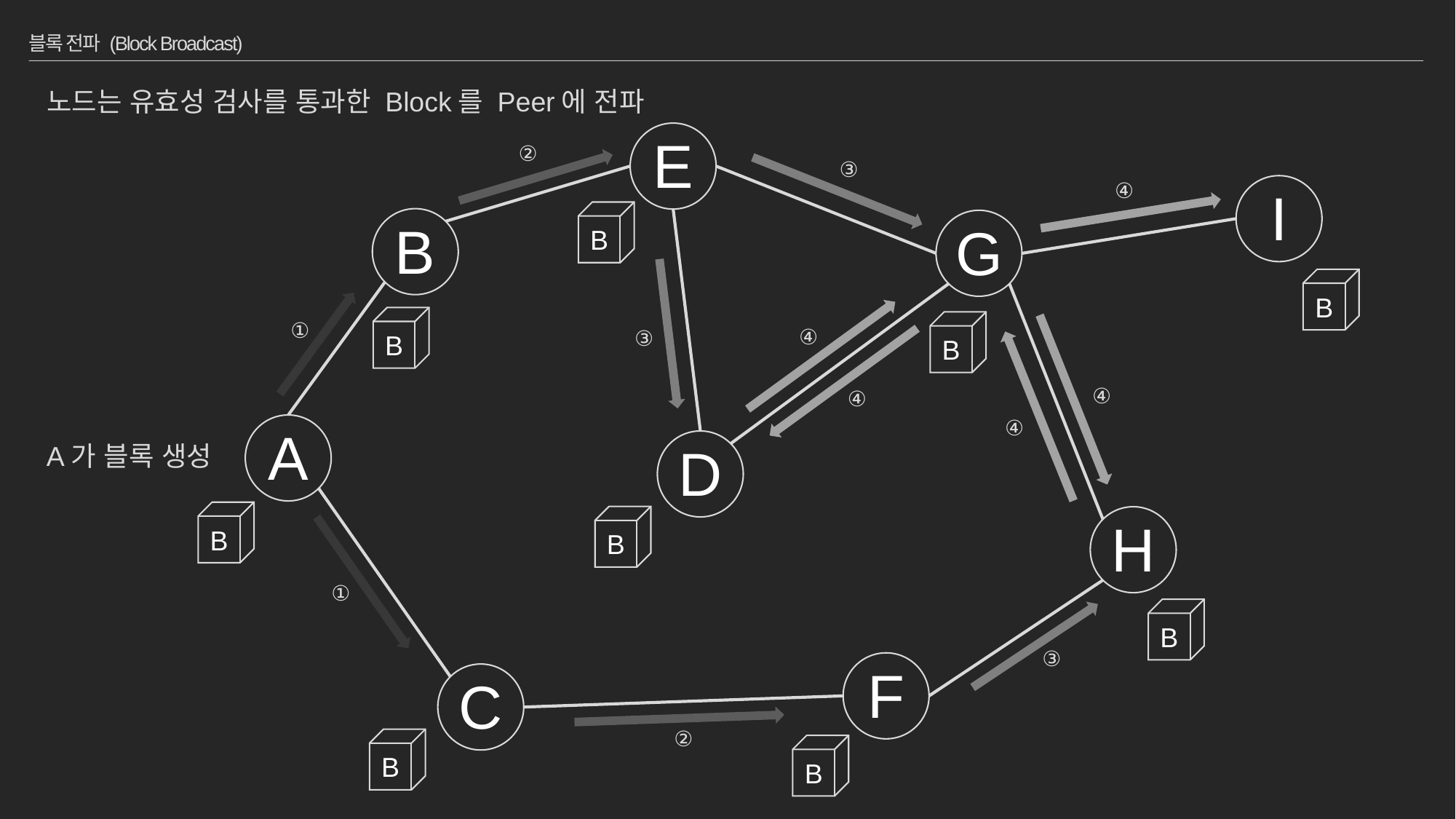

# 블록 전파 (Block Broadcast)
노드는 유효성 검사를 통과한 Block를 Peer에 전파
E
②
③

④
I

B

B
G
B
B
①
B
④
③

④
④

④
A
D
A가 블록 생성
B
B
H

①
B

③
F
C

②
B
B